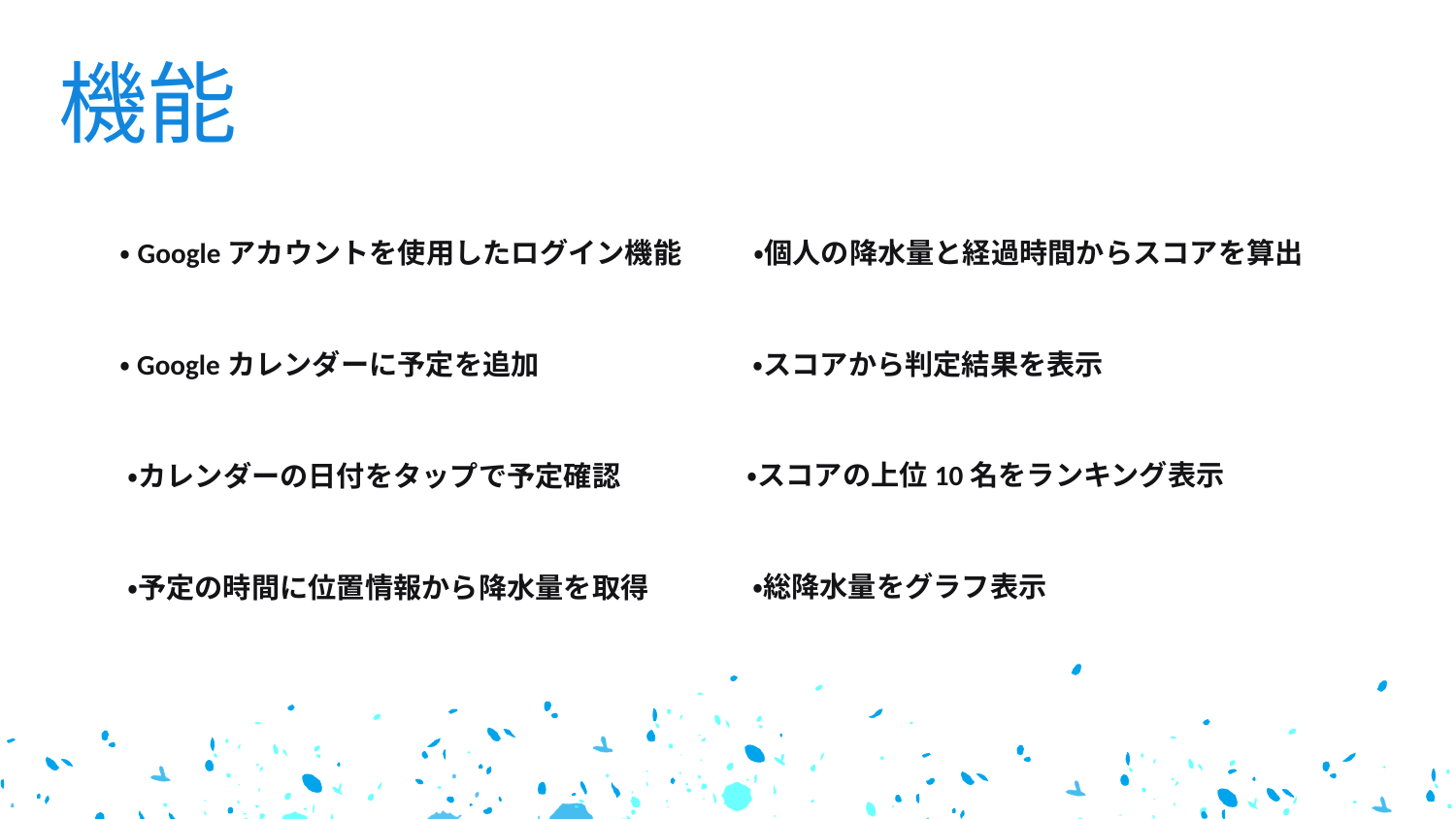

機能
・Googleアカウントを使用したログイン機能
・個人の降水量と経過時間からスコアを算出
・Googleカレンダーに予定を追加
・スコアから判定結果を表示
・スコアの上位10名をランキング表示
・カレンダーの日付をタップで予定確認

・総降水量をグラフ表示
・予定の時間に位置情報から降水量を取得